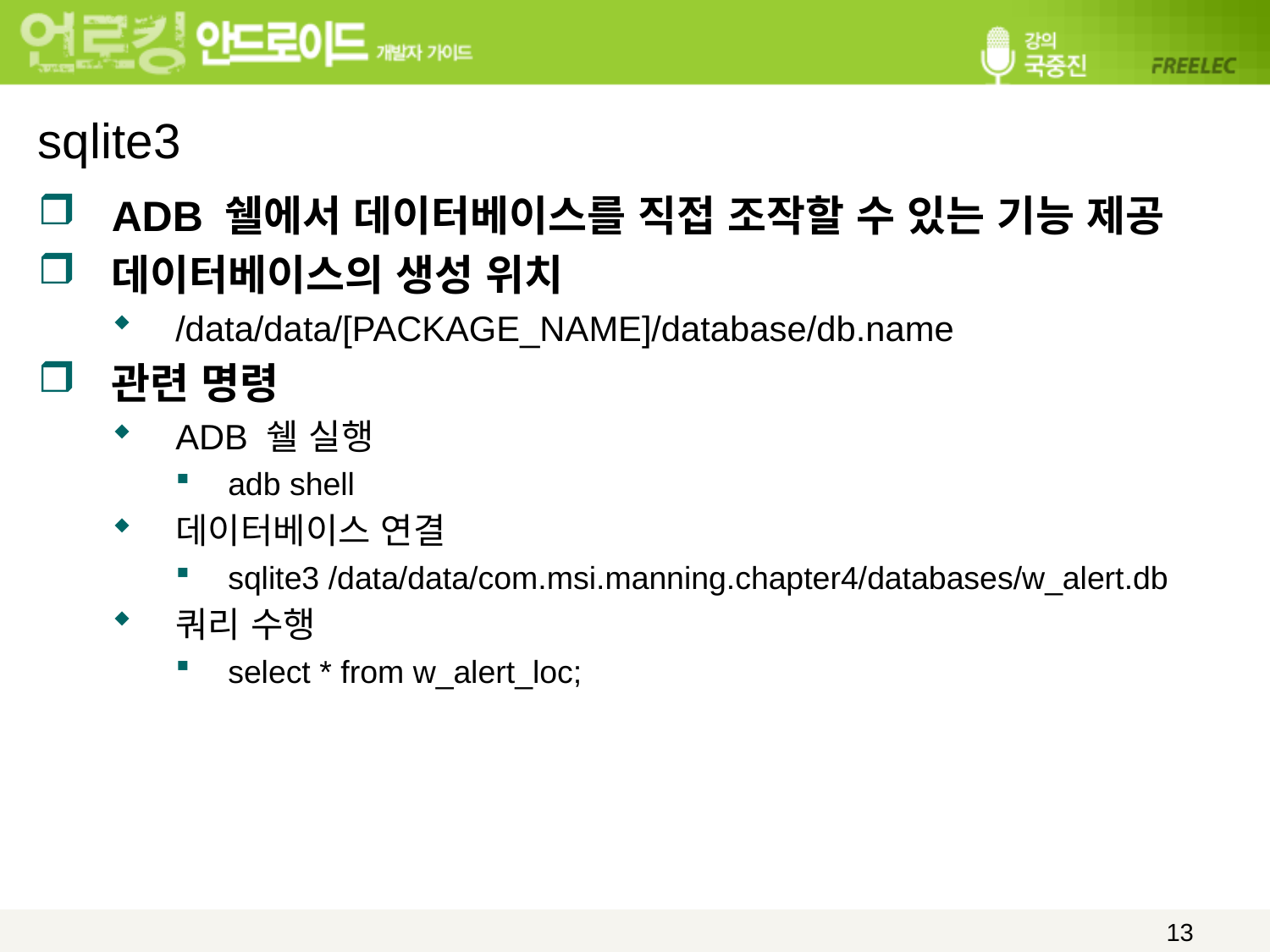

# sqlite3
ADB 쉘에서 데이터베이스를 직접 조작할 수 있는 기능 제공
데이터베이스의 생성 위치
/data/data/[PACKAGE_NAME]/database/db.name
관련 명령
ADB 쉘 실행
adb shell
데이터베이스 연결
sqlite3 /data/data/com.msi.manning.chapter4/databases/w_alert.db
쿼리 수행
select * from w_alert_loc;
13